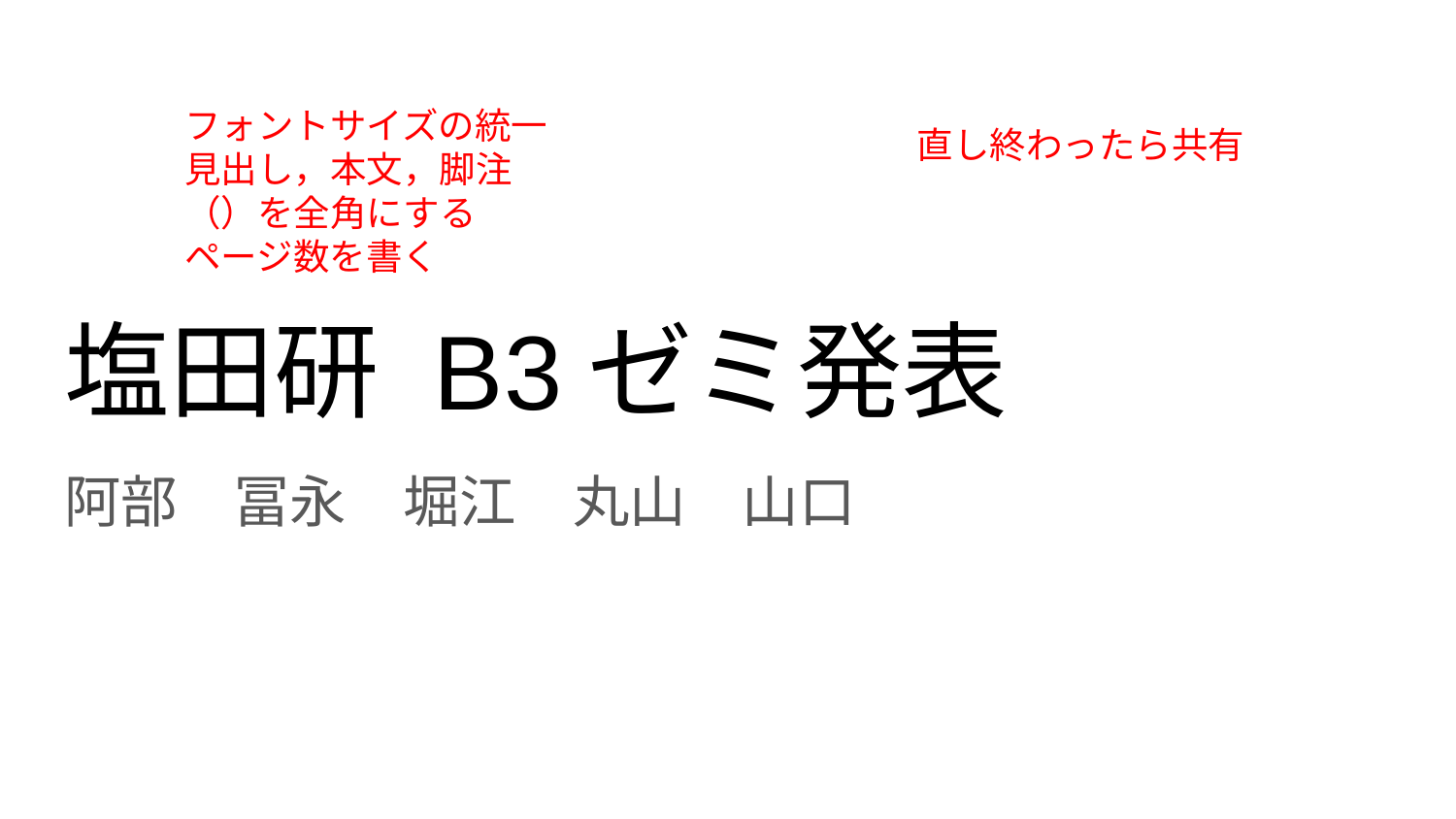

フォントサイズの統一
見出し，本文，脚注
（）を全角にする
ページ数を書く
直し終わったら共有
# 塩田研 B3ゼミ発表
阿部　冨永　堀江　丸山　山口